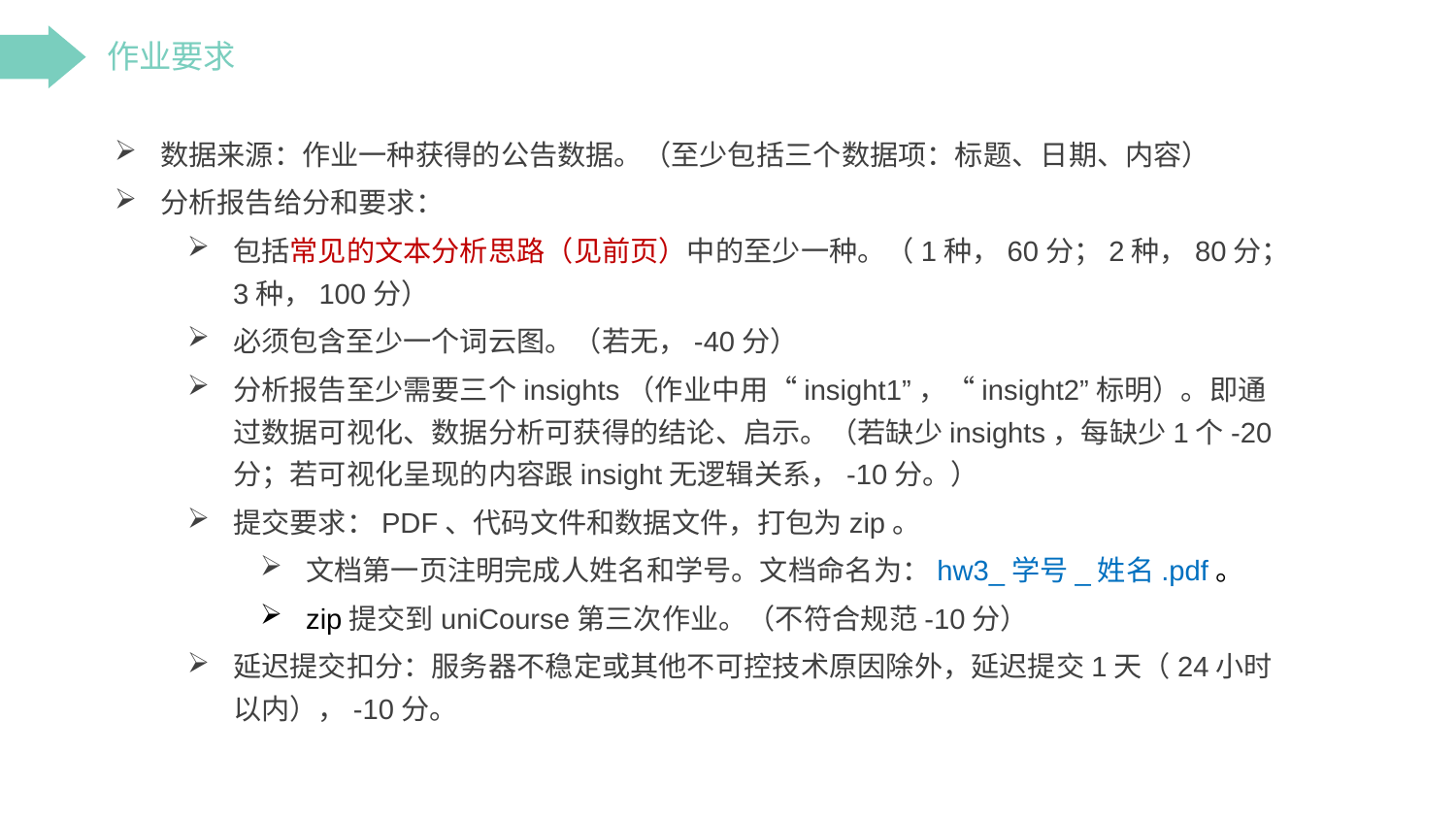

作业要求
数据来源：作业一种获得的公告数据。（至少包括三个数据项：标题、日期、内容）
分析报告给分和要求：
包括常见的文本分析思路（见前页）中的至少一种。（1种，60分；2种，80分；3种，100分）
必须包含至少一个词云图。（若无，-40分）
分析报告至少需要三个insights（作业中用“insight1”，“insight2”标明）。即通过数据可视化、数据分析可获得的结论、启示。（若缺少insights，每缺少1个-20分；若可视化呈现的内容跟insight无逻辑关系，-10分。）
提交要求：PDF、代码文件和数据文件，打包为zip。
文档第一页注明完成人姓名和学号。文档命名为：hw3_学号_姓名.pdf。
zip提交到uniCourse第三次作业。（不符合规范-10分）
延迟提交扣分：服务器不稳定或其他不可控技术原因除外，延迟提交1天（24小时以内），-10分。